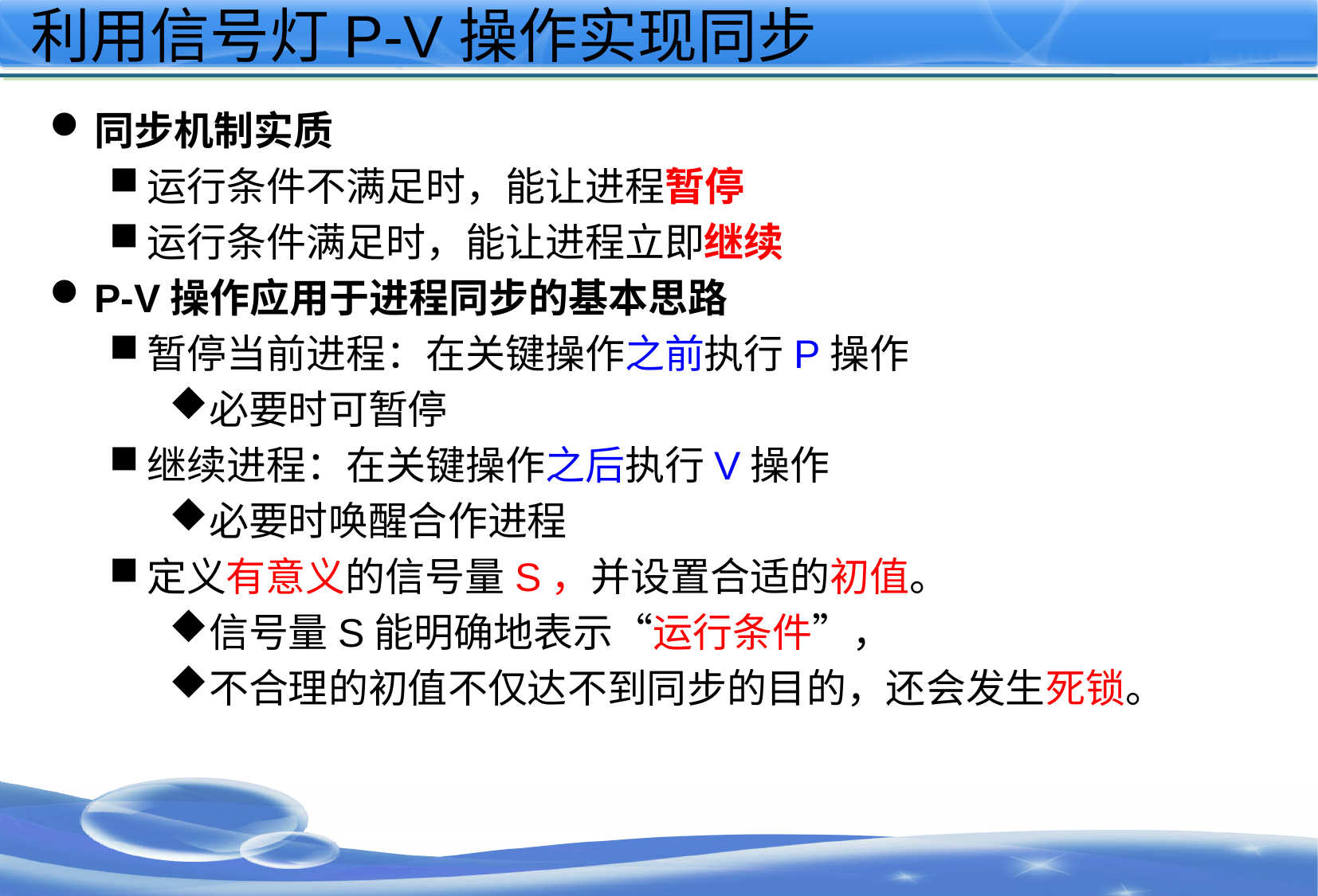

# 利用信号灯P-V操作实现同步
同步机制实质
运行条件不满足时，能让进程暂停
运行条件满足时，能让进程立即继续
P-V操作应用于进程同步的基本思路
暂停当前进程：在关键操作之前执行P操作
必要时可暂停
继续进程：在关键操作之后执行V操作
必要时唤醒合作进程
定义有意义的信号量S，并设置合适的初值。
信号量S能明确地表示“运行条件”，
不合理的初值不仅达不到同步的目的，还会发生死锁。